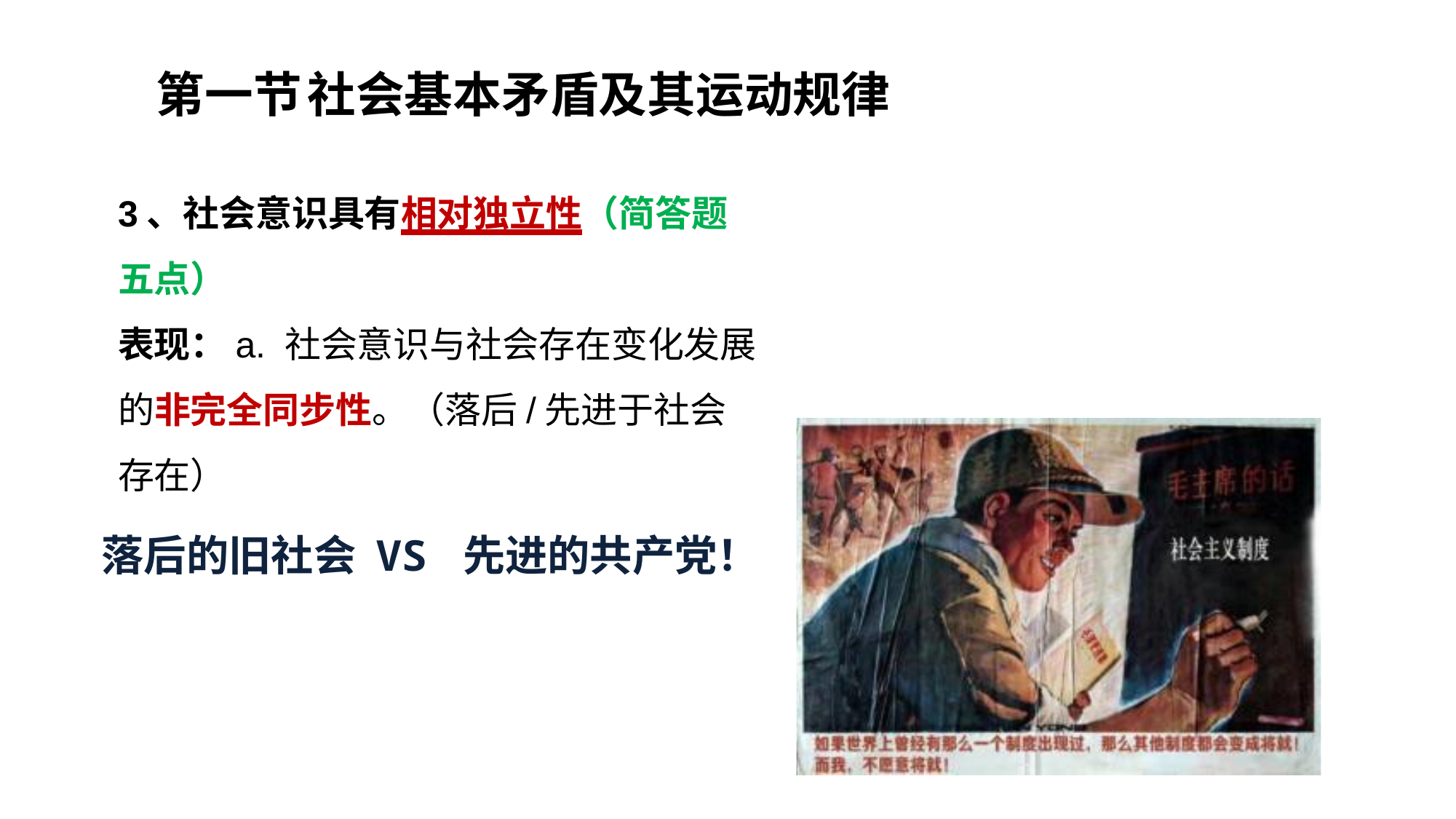

第一节	社会基本矛盾及其运动规律
3、社会意识具有相对独立性（简答题五点）
表现：a. 社会意识与社会存在变化发展的非完全同步性。（落后/先进于社会存在）

落后的旧社会 VS 先进的共产党！